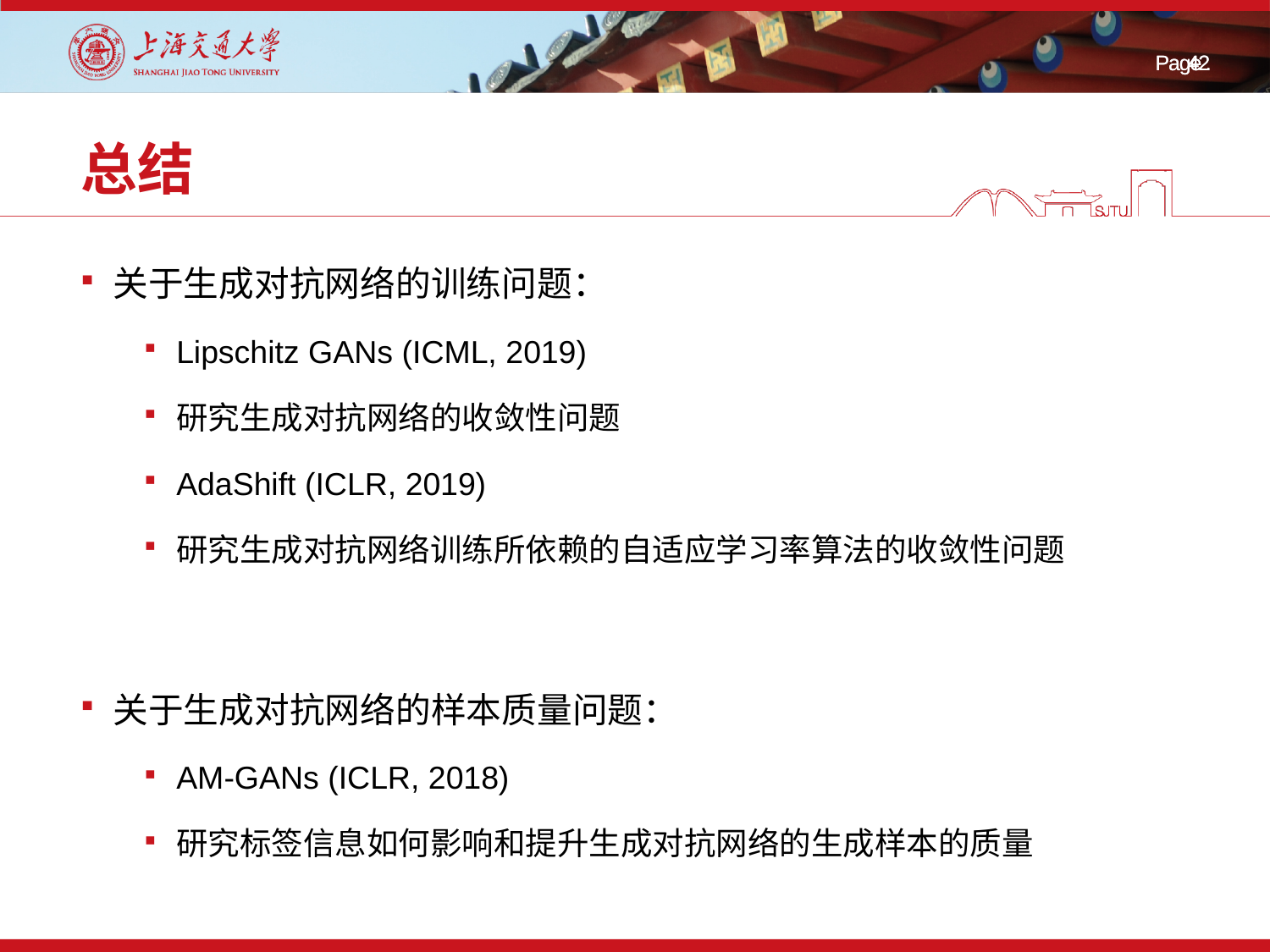

# 总结
关于生成对抗网络的训练问题：
Lipschitz GANs (ICML, 2019)
研究生成对抗网络的收敛性问题
AdaShift (ICLR, 2019)
研究生成对抗网络训练所依赖的自适应学习率算法的收敛性问题

关于生成对抗网络的样本质量问题：
AM-GANs (ICLR, 2018)
研究标签信息如何影响和提升生成对抗网络的生成样本的质量